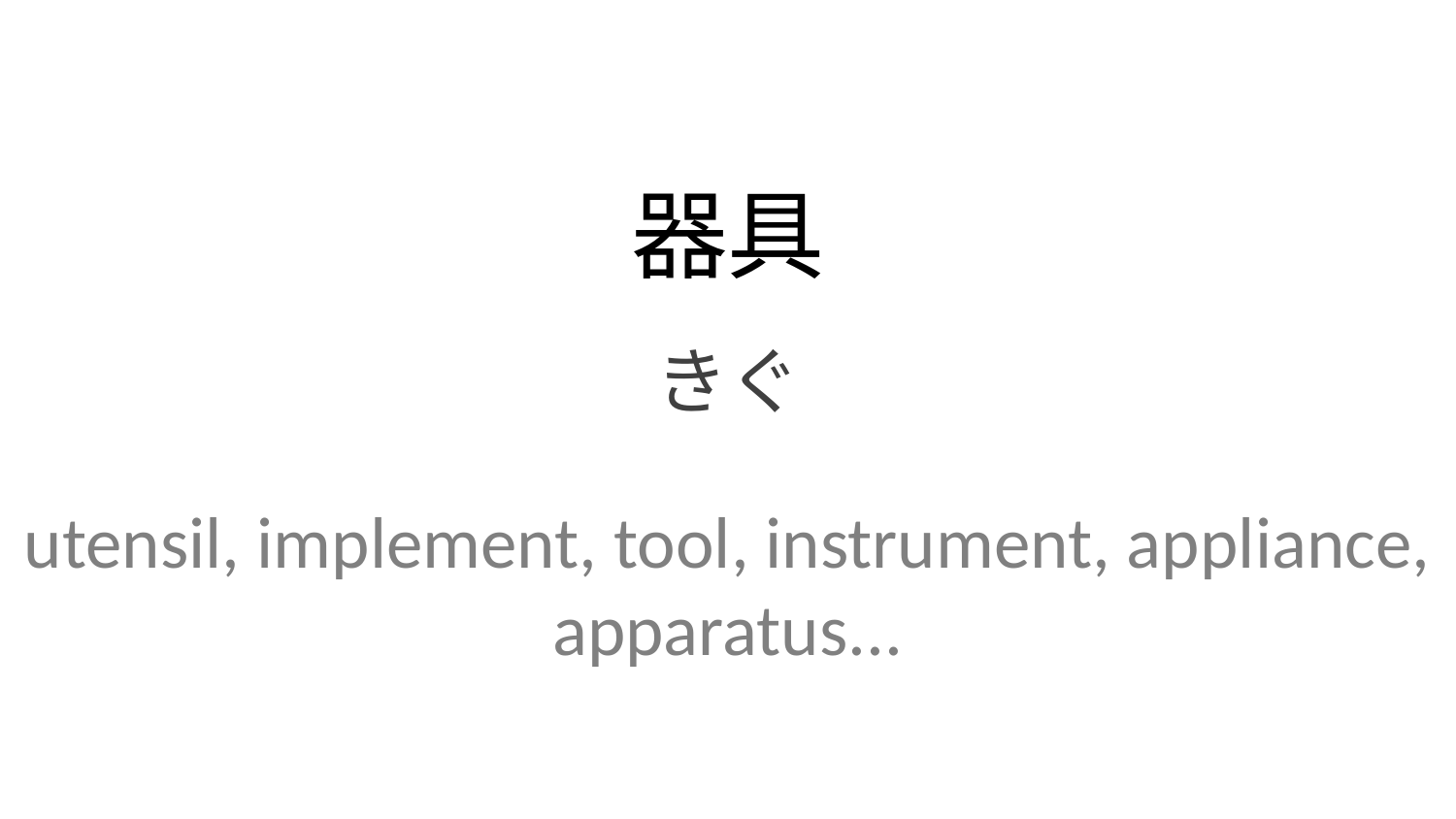

器具

きぐ
utensil, implement, tool, instrument, appliance, apparatus...